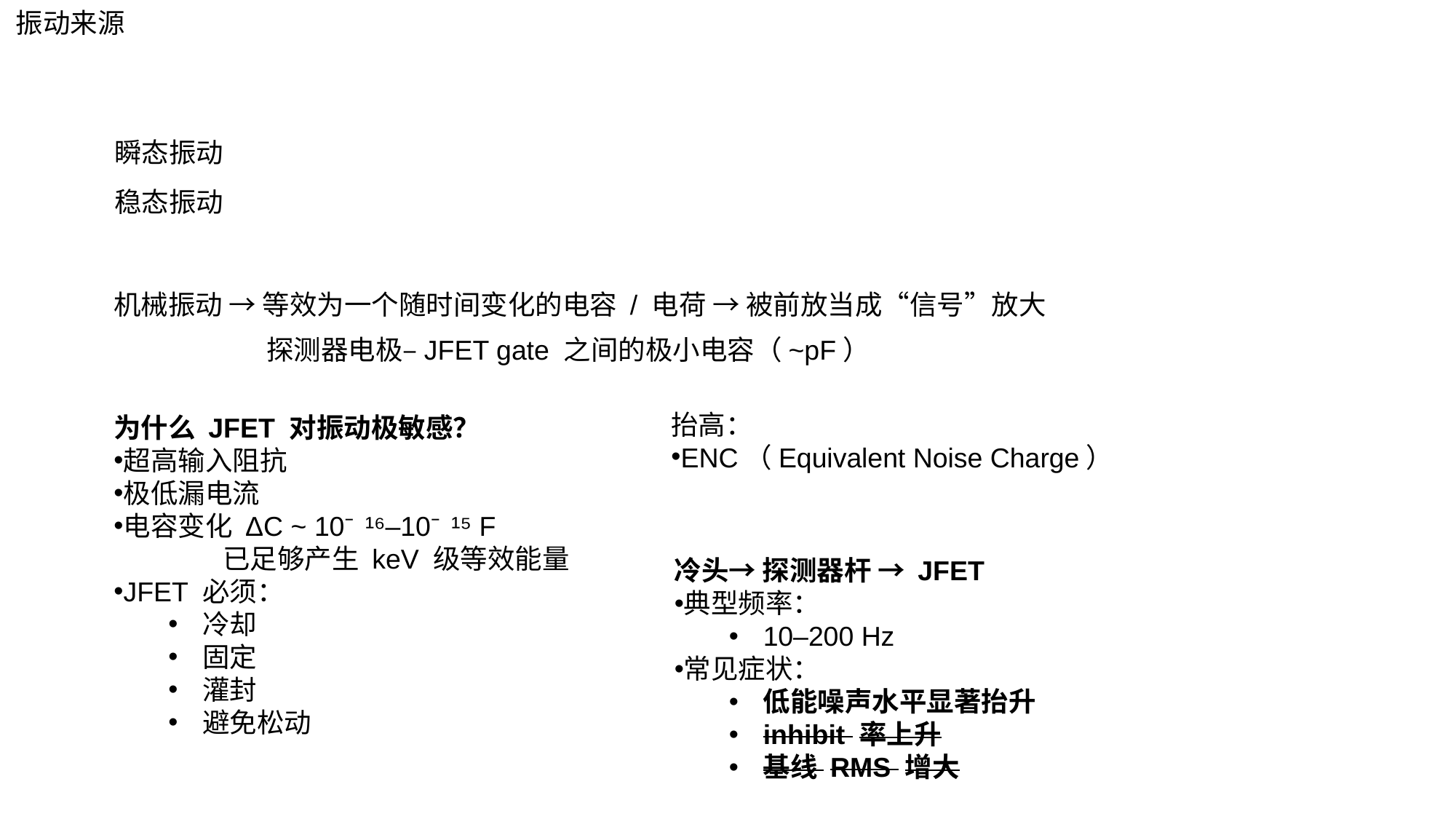

振动来源
瞬态振动
稳态振动
机械振动 → 等效为一个随时间变化的电容 / 电荷 → 被前放当成“信号”放大
探测器电极–JFET gate 之间的极小电容（~pF）
抬高：
ENC（Equivalent Noise Charge）
为什么 JFET 对振动极敏感？
超高输入阻抗
极低漏电流
电容变化 ΔC ~ 10⁻¹⁶–10⁻¹⁵ F
	已足够产生 keV 级等效能量
JFET 必须：
冷却
固定
灌封
避免松动
冷头→ 探测器杆 → JFET
典型频率：
10–200 Hz
常见症状：
低能噪声水平显著抬升
inhibit 率上升
基线 RMS 增大